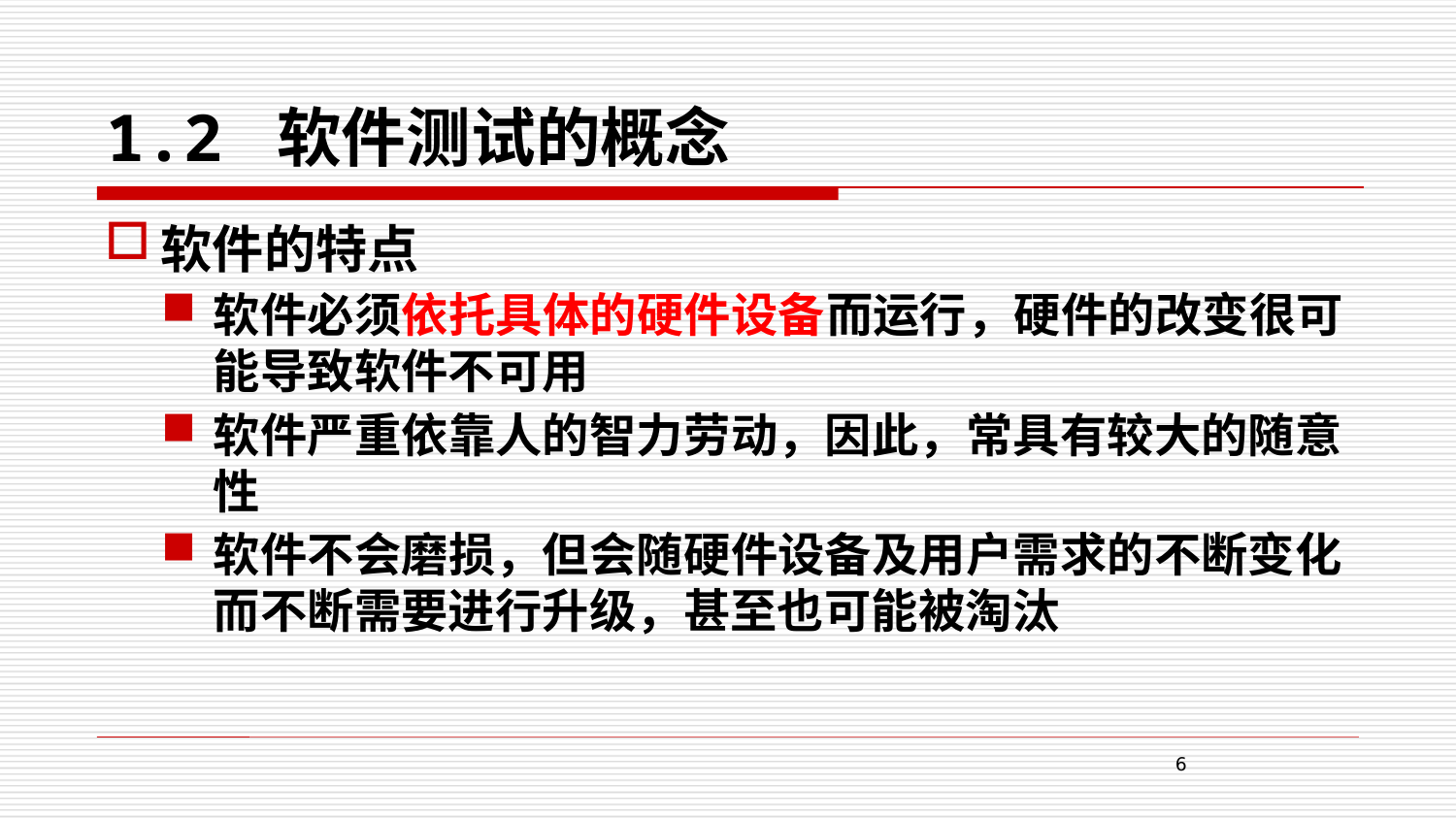

# 1.2 软件测试的概念
软件的特点
软件必须依托具体的硬件设备而运行，硬件的改变很可能导致软件不可用
软件严重依靠人的智力劳动，因此，常具有较大的随意性
软件不会磨损，但会随硬件设备及用户需求的不断变化而不断需要进行升级，甚至也可能被淘汰
6